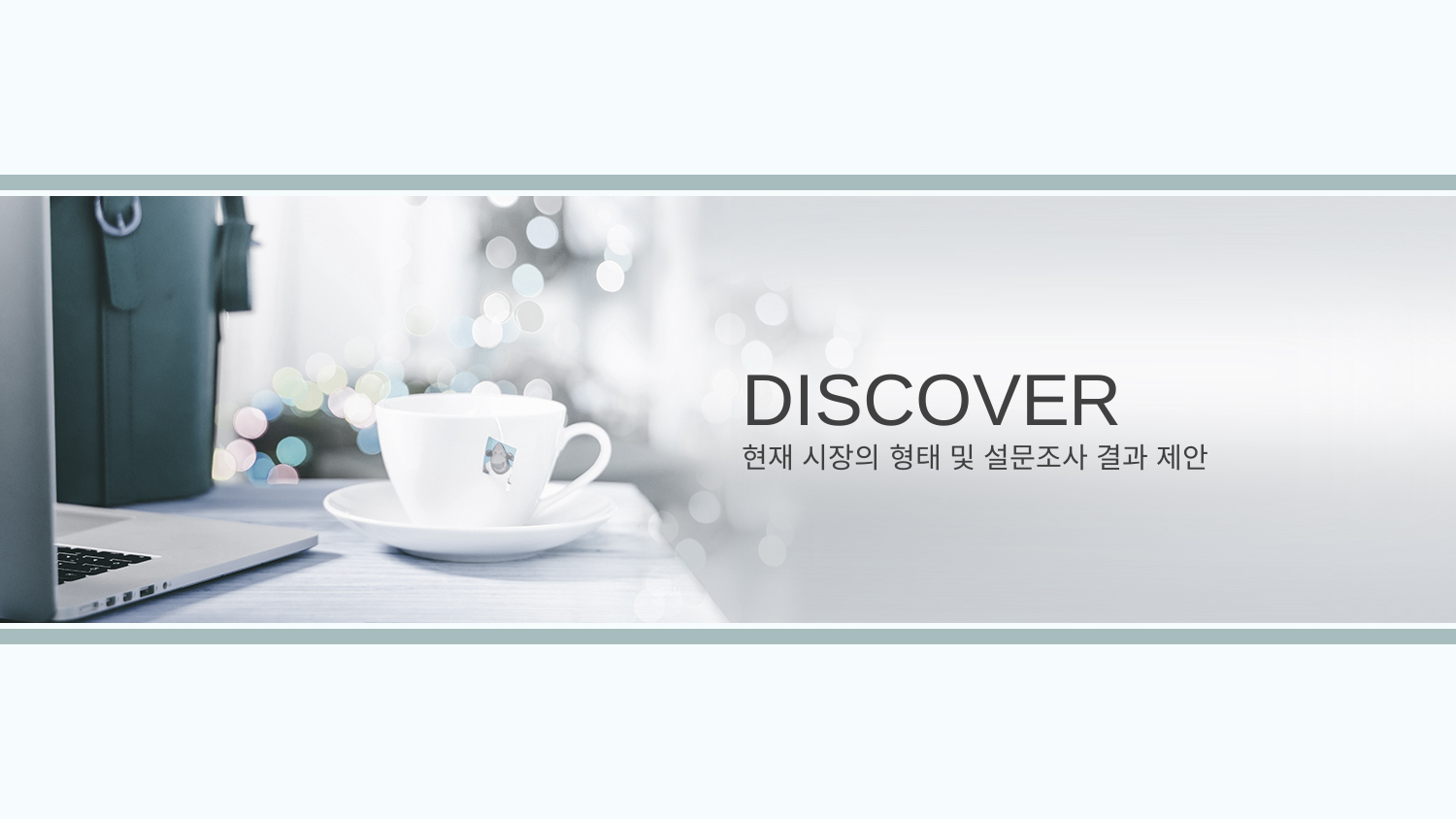

DISCOVER
현재 시장의 형태 및 설문조사 결과 제안